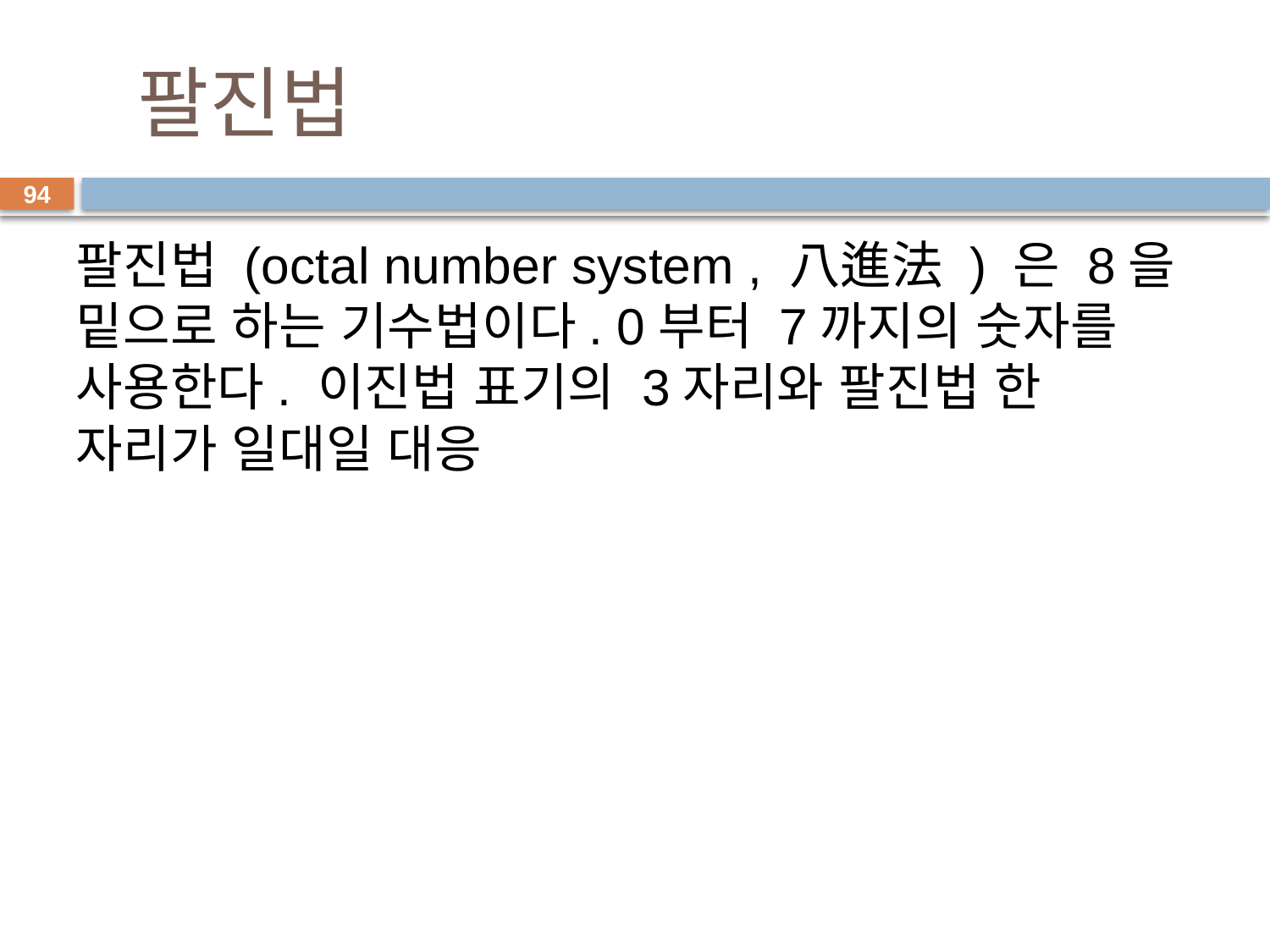

# 팔진법
94
팔진법 (octal number system , 八進法 ) 은 8을 밑으로 하는 기수법이다. 0부터 7까지의 숫자를 사용한다. 이진법 표기의 3자리와 팔진법 한 자리가 일대일 대응